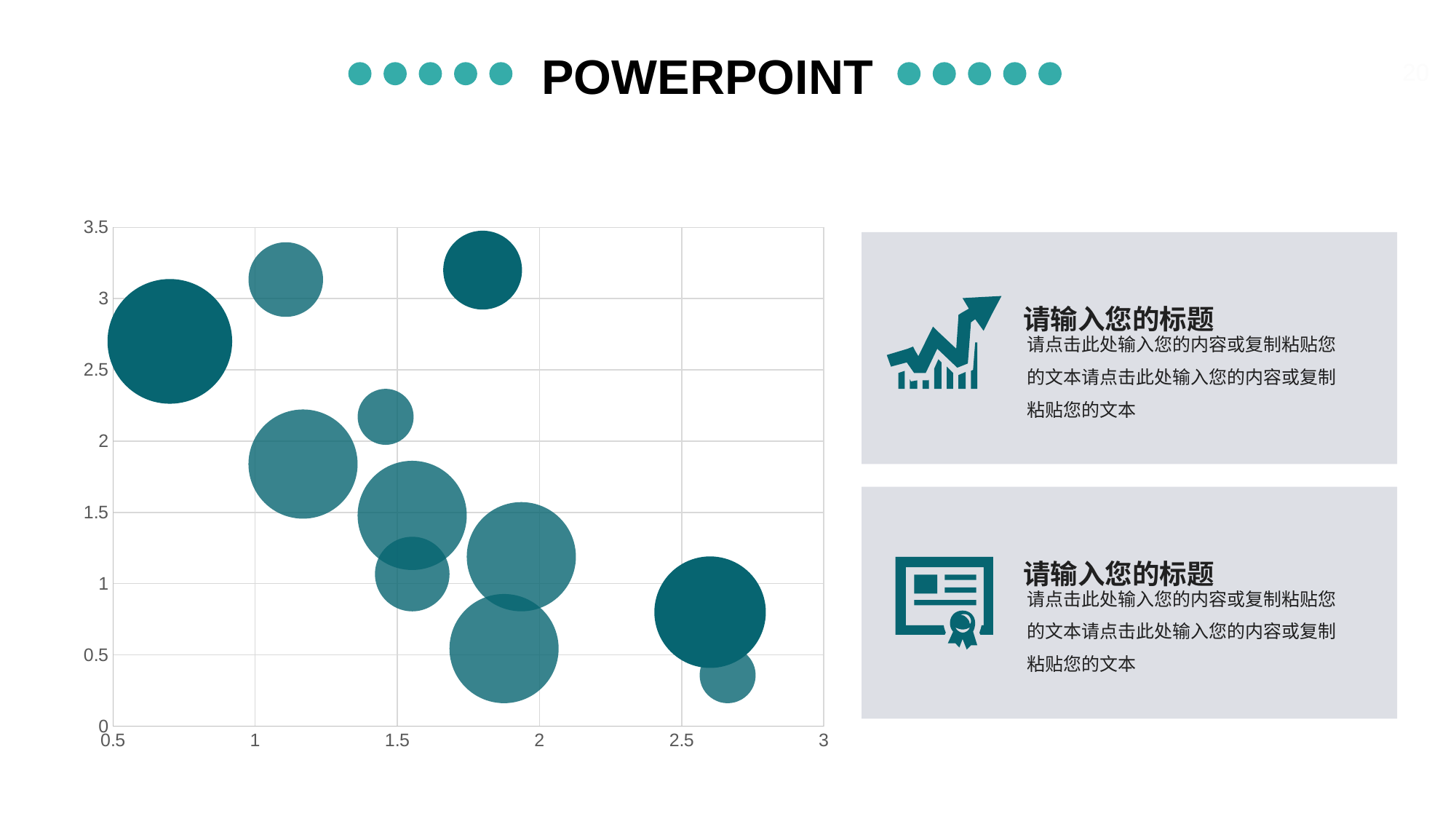

POWERPOINT

20

### Chart

| Category | Y-Values |
|---|---|

请输入您的标题
请点击此处输入您的内容或复制粘贴您的文本请点击此处输入您的内容或复制粘贴您的文本

请输入您的标题
请点击此处输入您的内容或复制粘贴您的文本请点击此处输入您的内容或复制粘贴您的文本